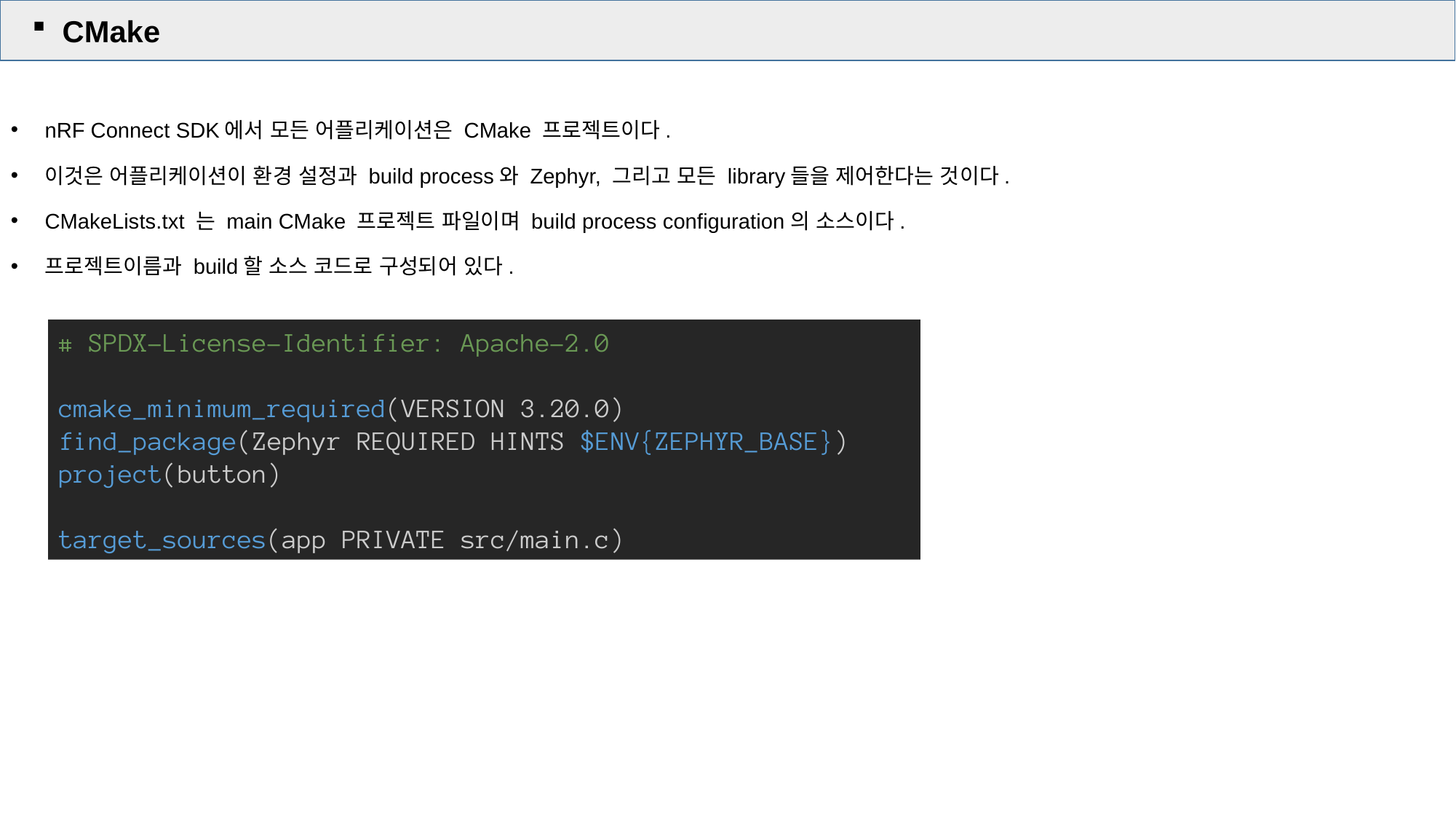

CMake
nRF Connect SDK에서 모든 어플리케이션은 CMake 프로젝트이다.
이것은 어플리케이션이 환경 설정과 build process와 Zephyr, 그리고 모든 library들을 제어한다는 것이다.
CMakeLists.txt 는 main CMake 프로젝트 파일이며 build process configuration의 소스이다.
프로젝트이름과 build할 소스 코드로 구성되어 있다.
# SPDX-License-Identifier: Apache-2.0
cmake_minimum_required(VERSION 3.20.0)
find_package(Zephyr REQUIRED HINTS $ENV{ZEPHYR_BASE})
project(button)
target_sources(app PRIVATE src/main.c)